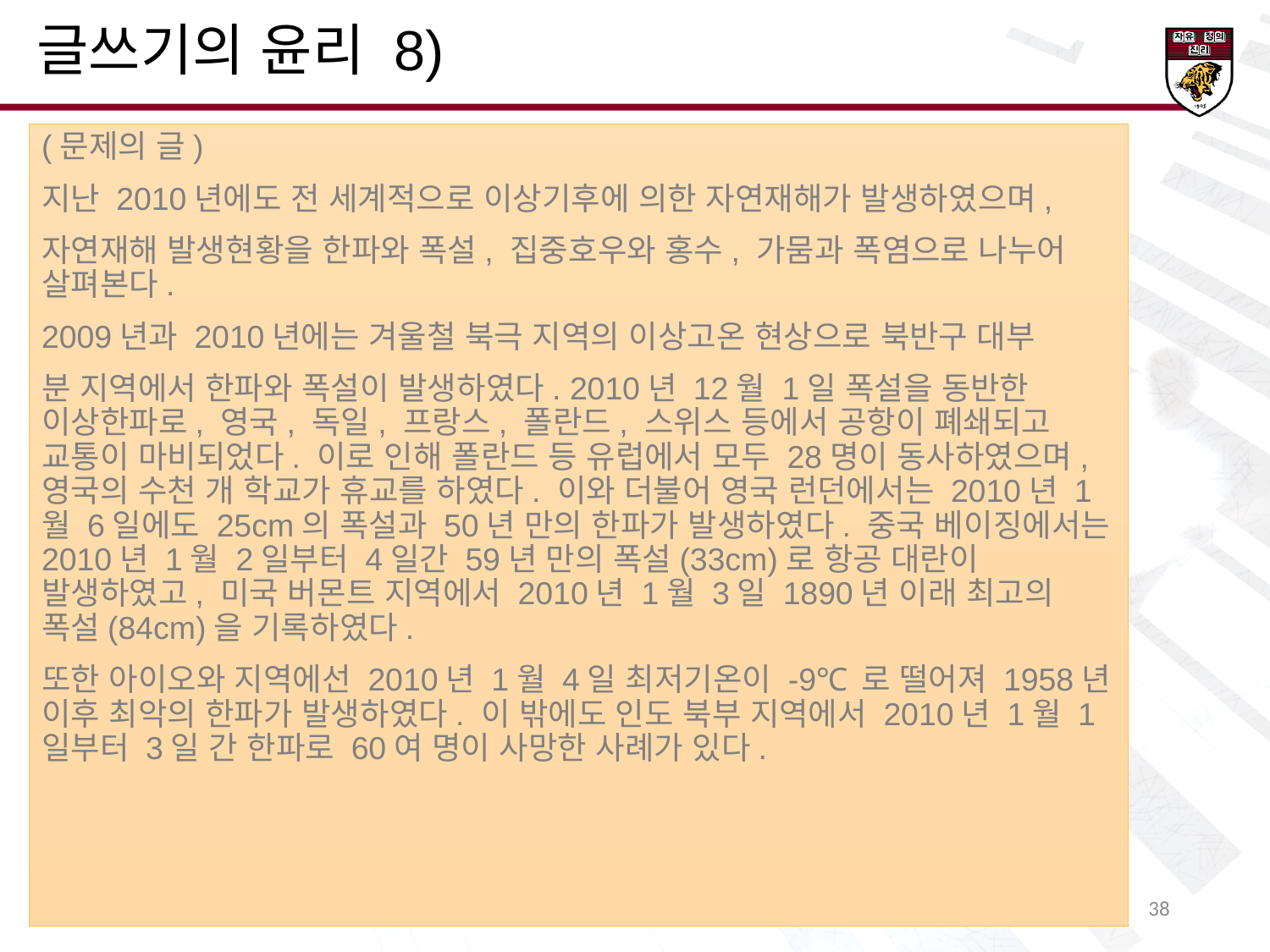

글쓰기의 윤리 8)
(문제의 글)
지난 2010년에도 전 세계적으로 이상기후에 의한 자연재해가 발생하였으며,
자연재해 발생현황을 한파와 폭설, 집중호우와 홍수, 가뭄과 폭염으로 나누어 살펴본다.
2009년과 2010년에는 겨울철 북극 지역의 이상고온 현상으로 북반구 대부
분 지역에서 한파와 폭설이 발생하였다. 2010년 12월 1일 폭설을 동반한 이상한파로, 영국, 독일, 프랑스, 폴란드, 스위스 등에서 공항이 폐쇄되고 교통이 마비되었다. 이로 인해 폴란드 등 유럽에서 모두 28명이 동사하였으며, 영국의 수천 개 학교가 휴교를 하였다. 이와 더불어 영국 런던에서는 2010년 1월 6일에도 25cm의 폭설과 50년 만의 한파가 발생하였다. 중국 베이징에서는 2010년 1월 2일부터 4일간 59년 만의 폭설(33cm)로 항공 대란이 발생하였고, 미국 버몬트 지역에서 2010년 1월 3일 1890년 이래 최고의 폭설(84cm)을 기록하였다.
또한 아이오와 지역에선 2010년 1월 4일 최저기온이 -9℃로 떨어져 1958년 이후 최악의 한파가 발생하였다. 이 밖에도 인도 북부 지역에서 2010년 1월 1일부터 3일 간 한파로 60여 명이 사망한 사례가 있다.

38